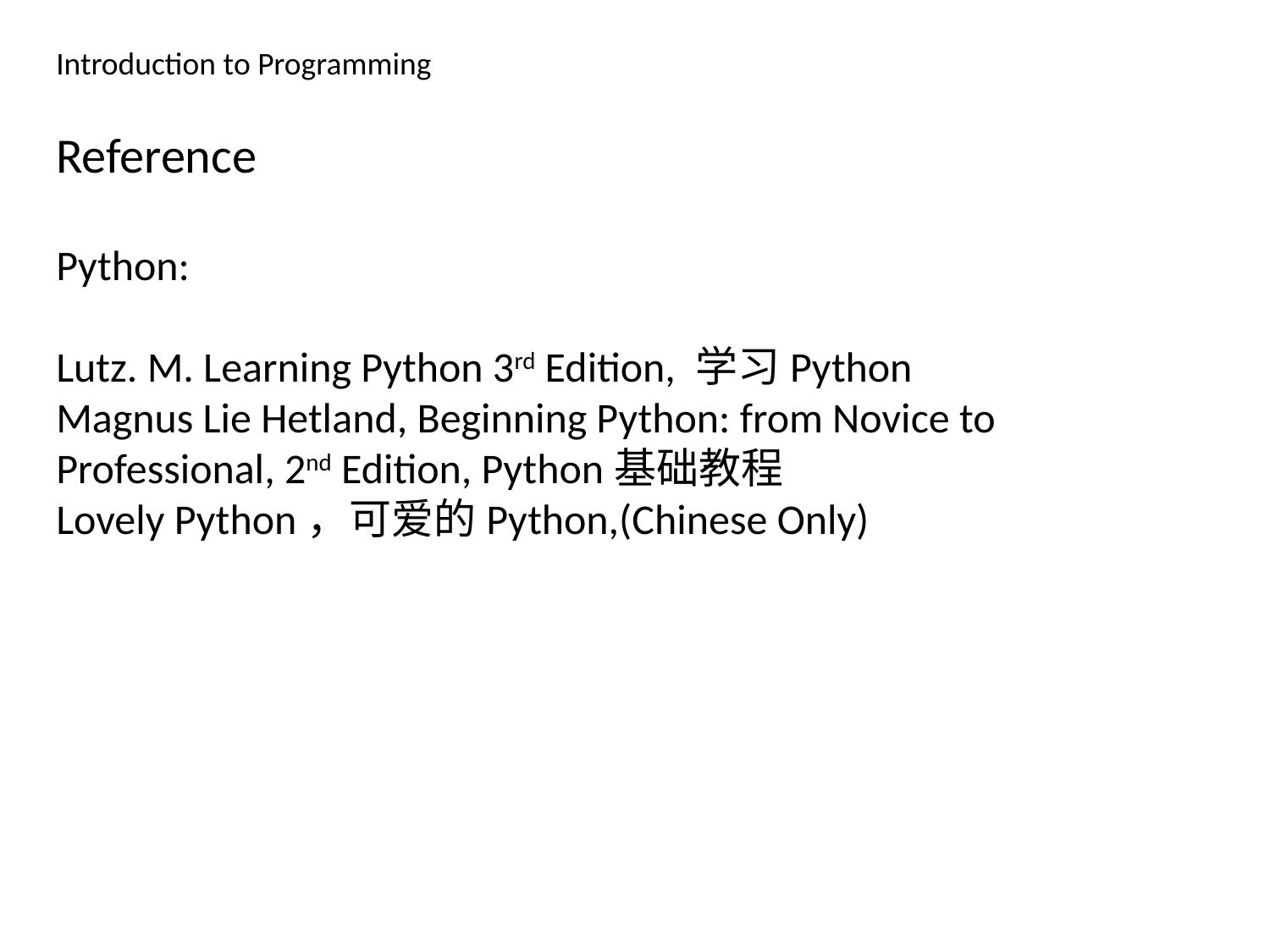

Introduction to Programming
Reference

Python:

Lutz. M. Learning Python 3rd Edition, 学习Python
Magnus Lie Hetland, Beginning Python: from Novice to Professional, 2nd Edition, Python基础教程
Lovely Python，可爱的Python,(Chinese Only)